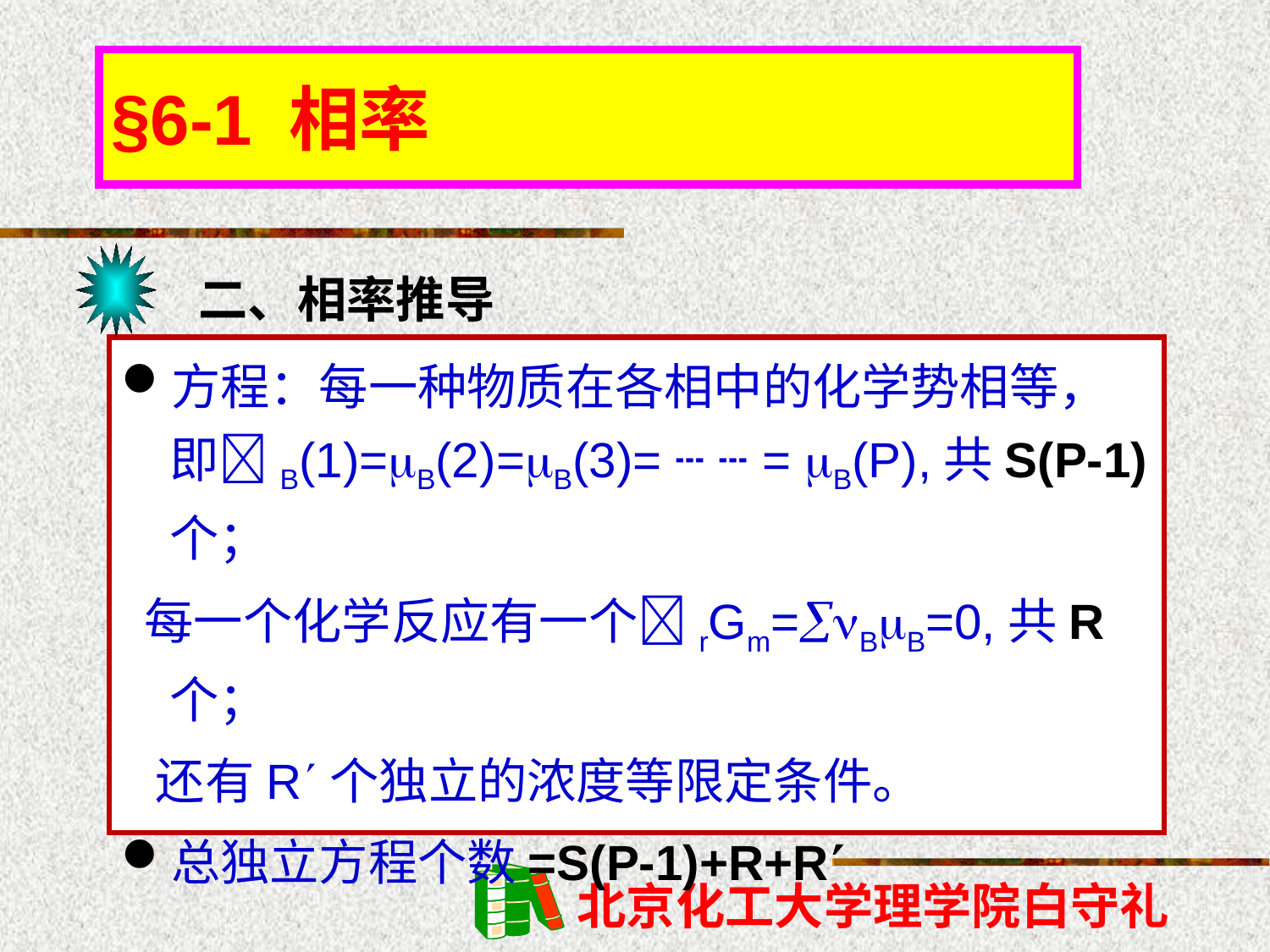

§6-1 相率

二、相率推导
方程：每一种物质在各相中的化学势相等，即μB(1)=μB(2)=μB(3)= ┄ ┄ = μB(P),共S(P-1)个；
 每一个化学反应有一个ΔrGm=∑νBμB=0,共R个；
  还有R′个独立的浓度等限定条件。
总独立方程个数=S(P-1)+R+R′